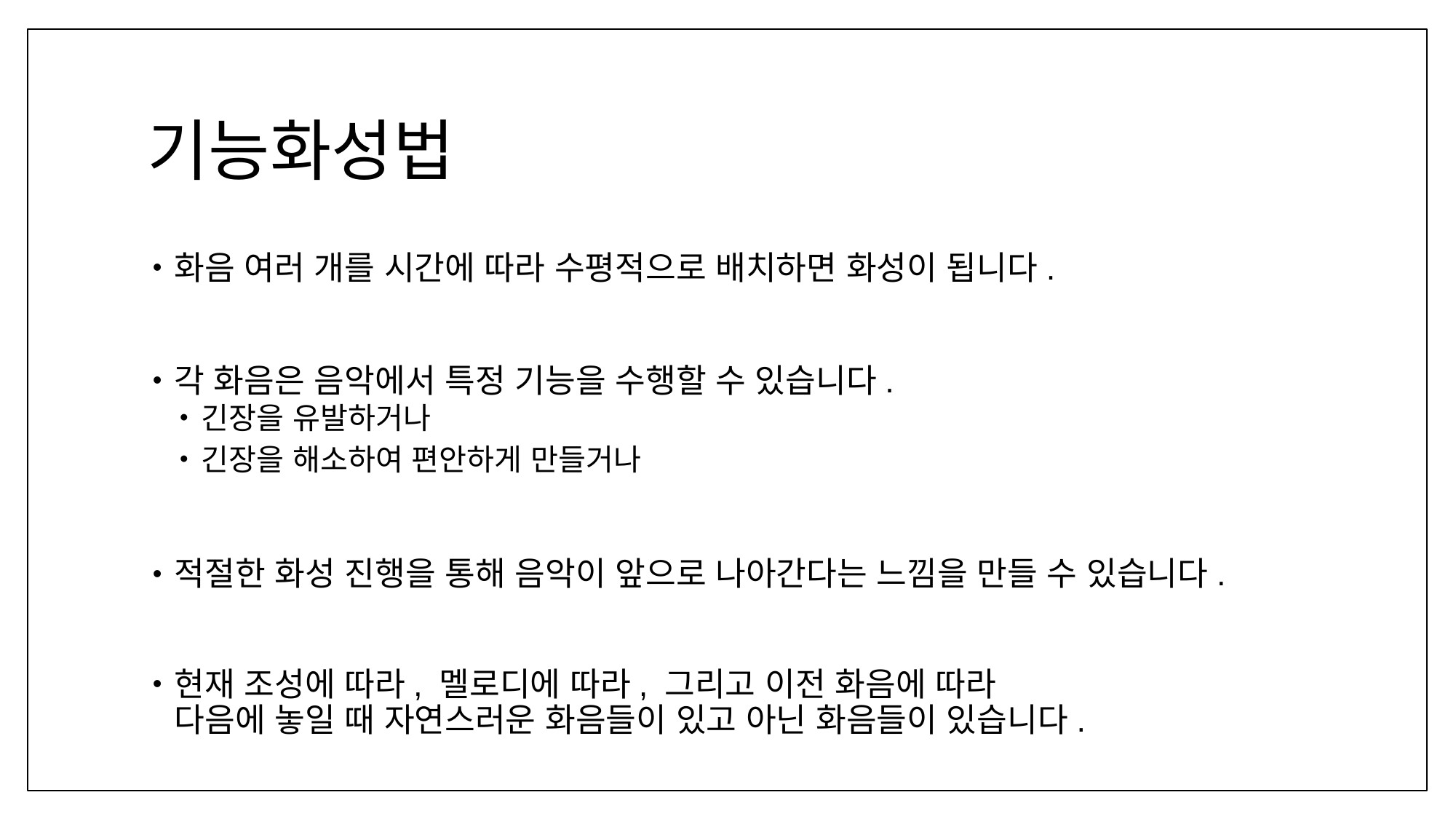

# 기능화성법
화음 여러 개를 시간에 따라 수평적으로 배치하면 화성이 됩니다.

각 화음은 음악에서 특정 기능을 수행할 수 있습니다.
긴장을 유발하거나
긴장을 해소하여 편안하게 만들거나

적절한 화성 진행을 통해 음악이 앞으로 나아간다는 느낌을 만들 수 있습니다.

현재 조성에 따라, 멜로디에 따라, 그리고 이전 화음에 따라
다음에 놓일 때 자연스러운 화음들이 있고 아닌 화음들이 있습니다.